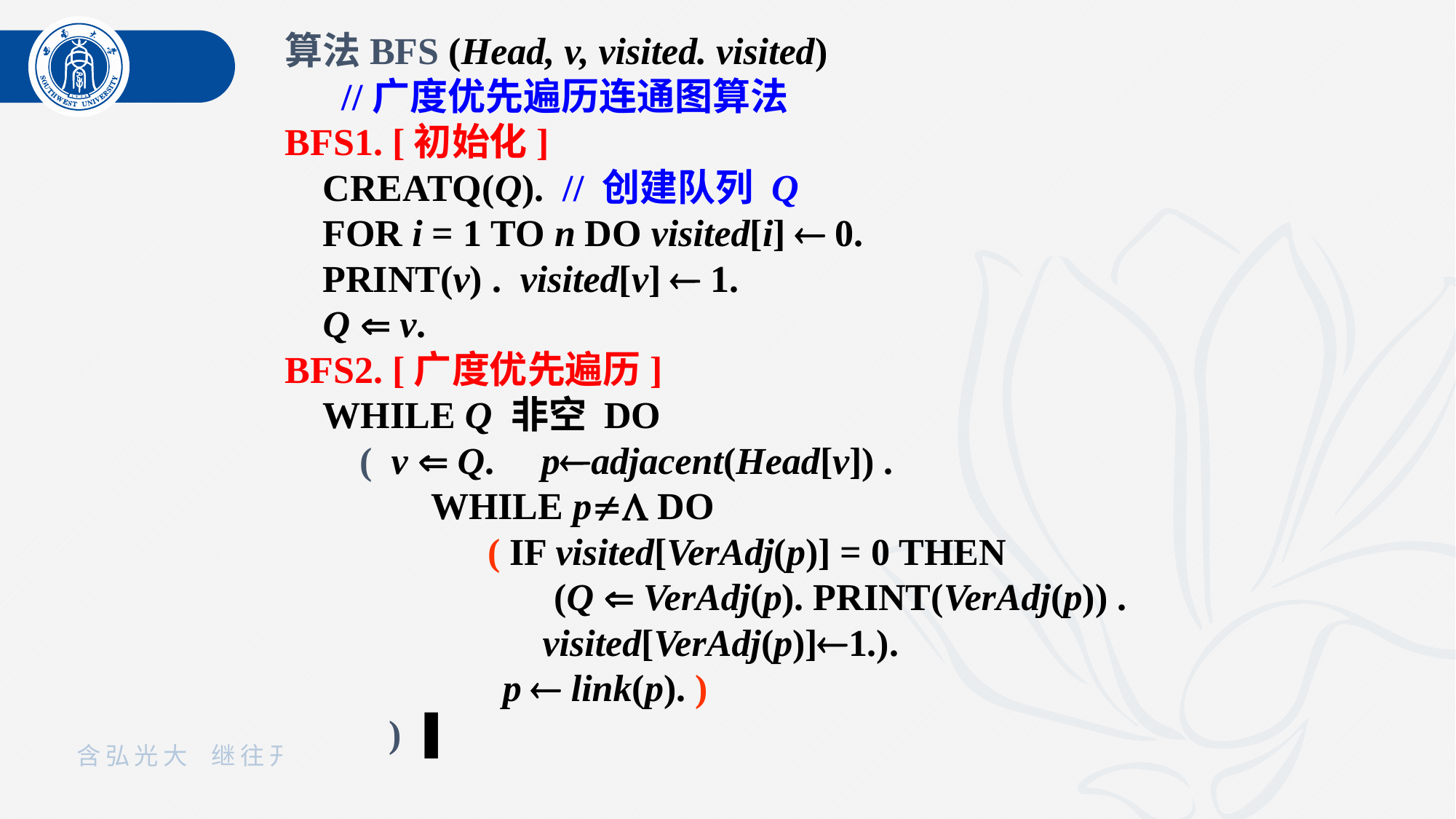

算法BFS (Head, v, visited. visited)
      //广度优先遍历连通图算法
BFS1. [初始化]
    CREATQ(Q).  // 创建队列 Q
    FOR i = 1 TO n DO visited[i] ← 0.
    PRINT(v) .  visited[v] ← 1.
    Q ⇐ v.
BFS2. [广度优先遍历]
    WHILE Q 非空 DO
	     (  v ⇐ Q.     p←adjacent(Head[v]) .
		 WHILE p≠Λ DO
		       ( IF visited[VerAdj(p)] = 0 THEN
		              (Q ⇐ VerAdj(p). PRINT(VerAdj(p)) .
                            visited[VerAdj(p)]←1.).
                       p ← link(p). )
           ) ▐